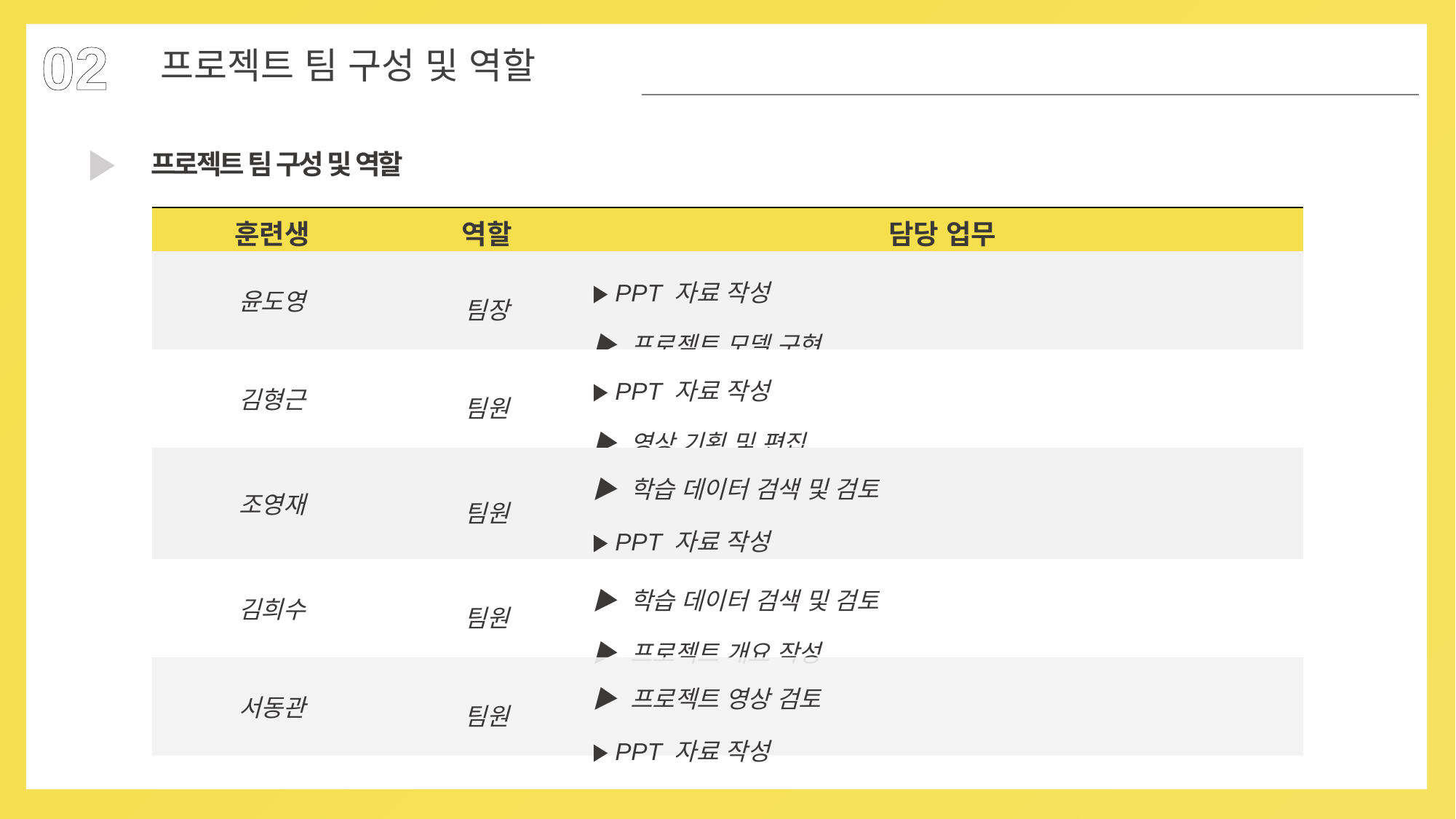

02

프로젝트 팀 구성 및 역할
▶
프로젝트 팀 구성 및 역할
| 훈련생 | 역할 | 담당 업무 |
| --- | --- | --- |
| 윤도영 | 팀장 | ▶ PPT 자료 작성 ▶ 프로젝트 모델 구현 |
| 김형근 | 팀원 | ▶ PPT 자료 작성 ▶ 영상 기획 및 편집 |
| 조영재 | 팀원 | ▶ 학습 데이터 검색 및 검토 ▶ PPT 자료 작성 |
| 김희수 | 팀원 | ▶ 학습 데이터 검색 및 검토 ▶ 프로젝트 개요 작성 |
| 서동관 | 팀원 | ▶ 프로젝트 영상 검토 ▶ PPT 자료 작성 |